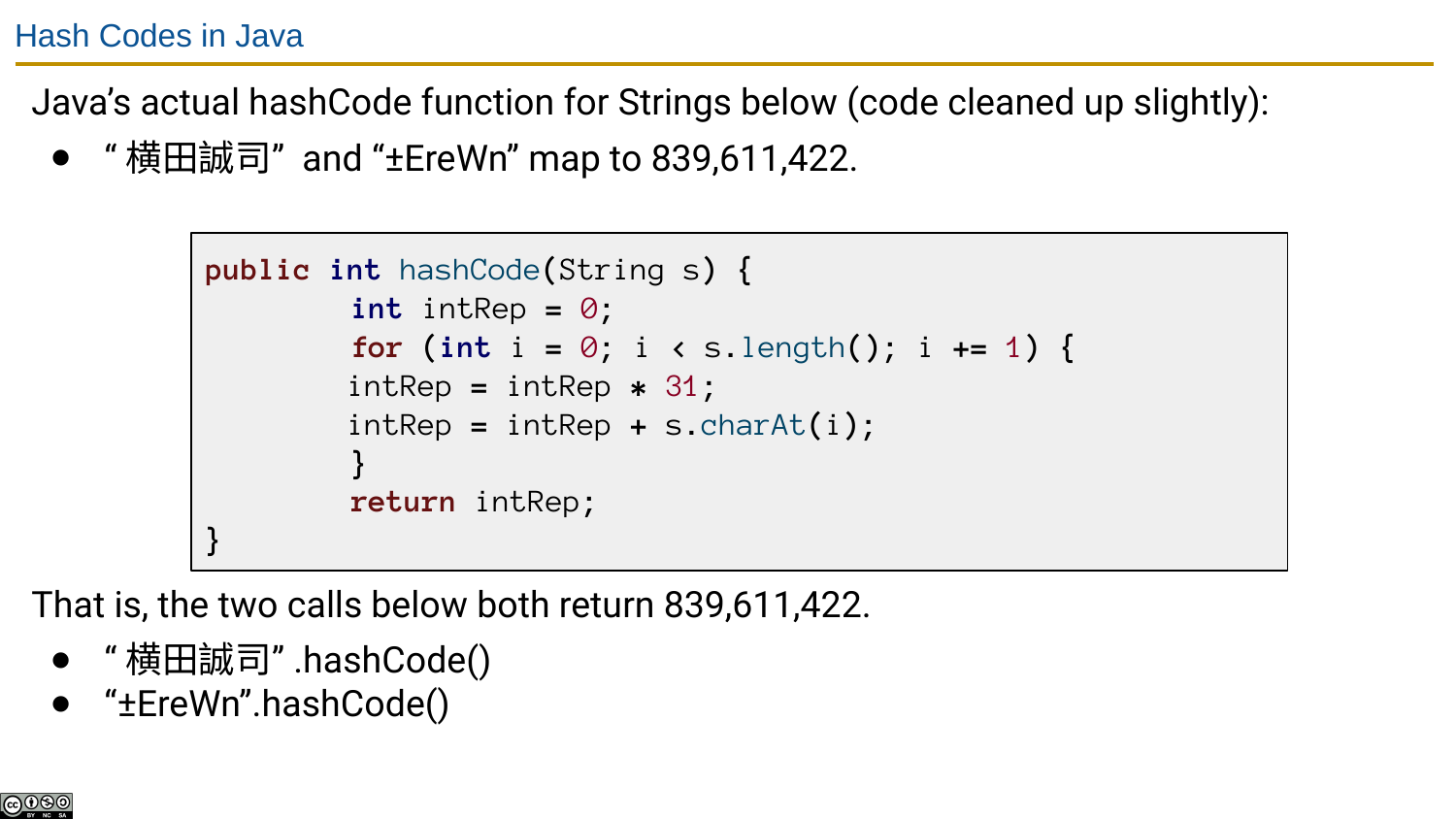

# Hash Codes in Java
Java’s actual hashCode function for Strings below (code cleaned up slightly):
“横田誠司” and “±EreWn” map to 839,611,422.

That is, the two calls below both return 839,611,422.
“横田誠司”.hashCode()
“±EreWn”.hashCode()
public int hashCode(String s) {
	int intRep = 0;
	for (int i = 0; i < s.length(); i += 1) {
        intRep = intRep * 31;
        intRep = intRep + s.charAt(i);
	}
	return intRep;
}